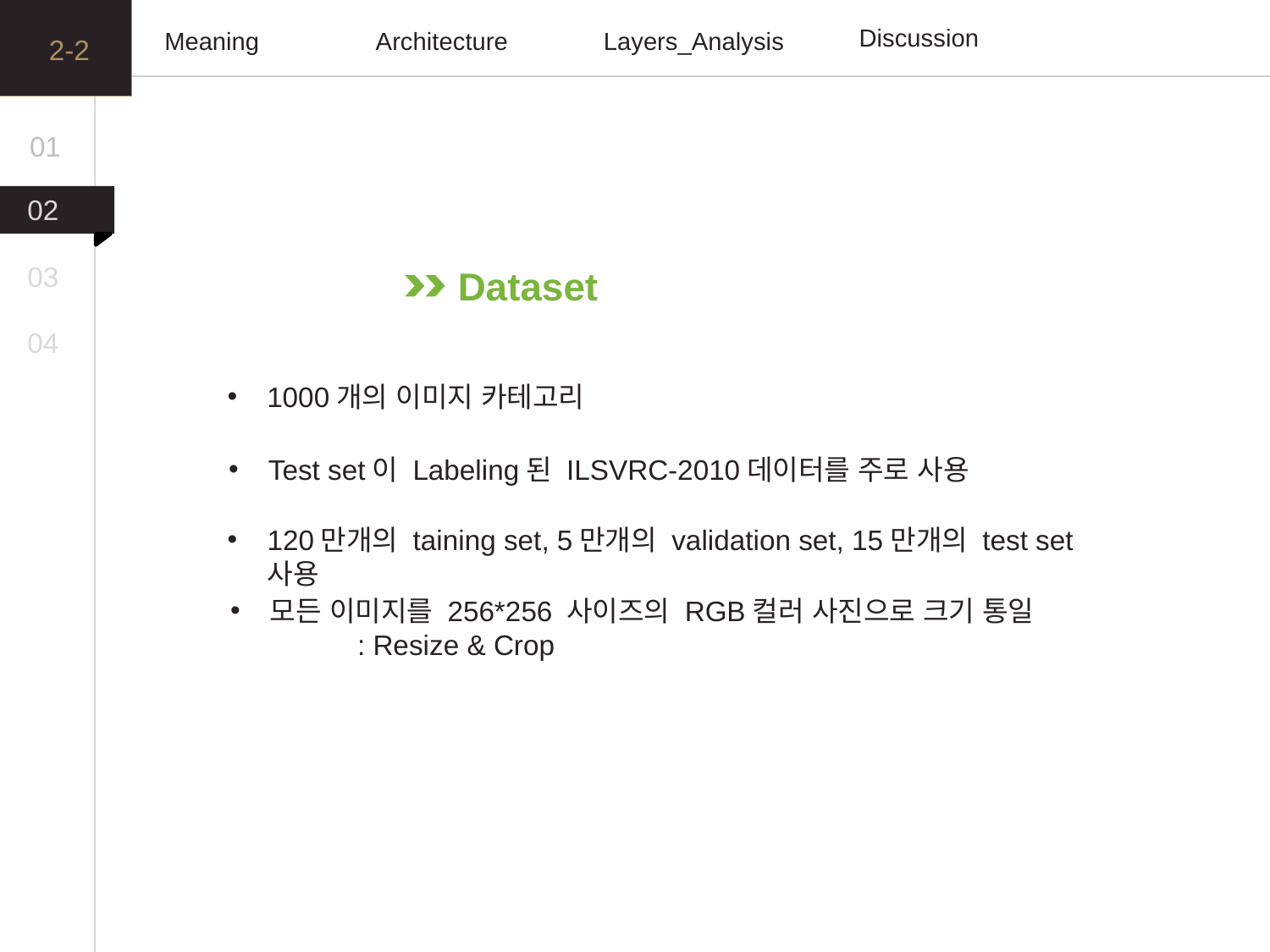

2-2
Discussion
Architecture
Layers_Analysis
Meaning
01

02

03
Dataset

04
1000개의 이미지 카테고리
Test set이 Labeling된 ILSVRC-2010데이터를 주로 사용
120만개의 taining set, 5만개의 validation set, 15만개의 test set 사용
모든 이미지를 256*256 사이즈의 RGB컬러 사진으로 크기 통일
	: Resize & Crop